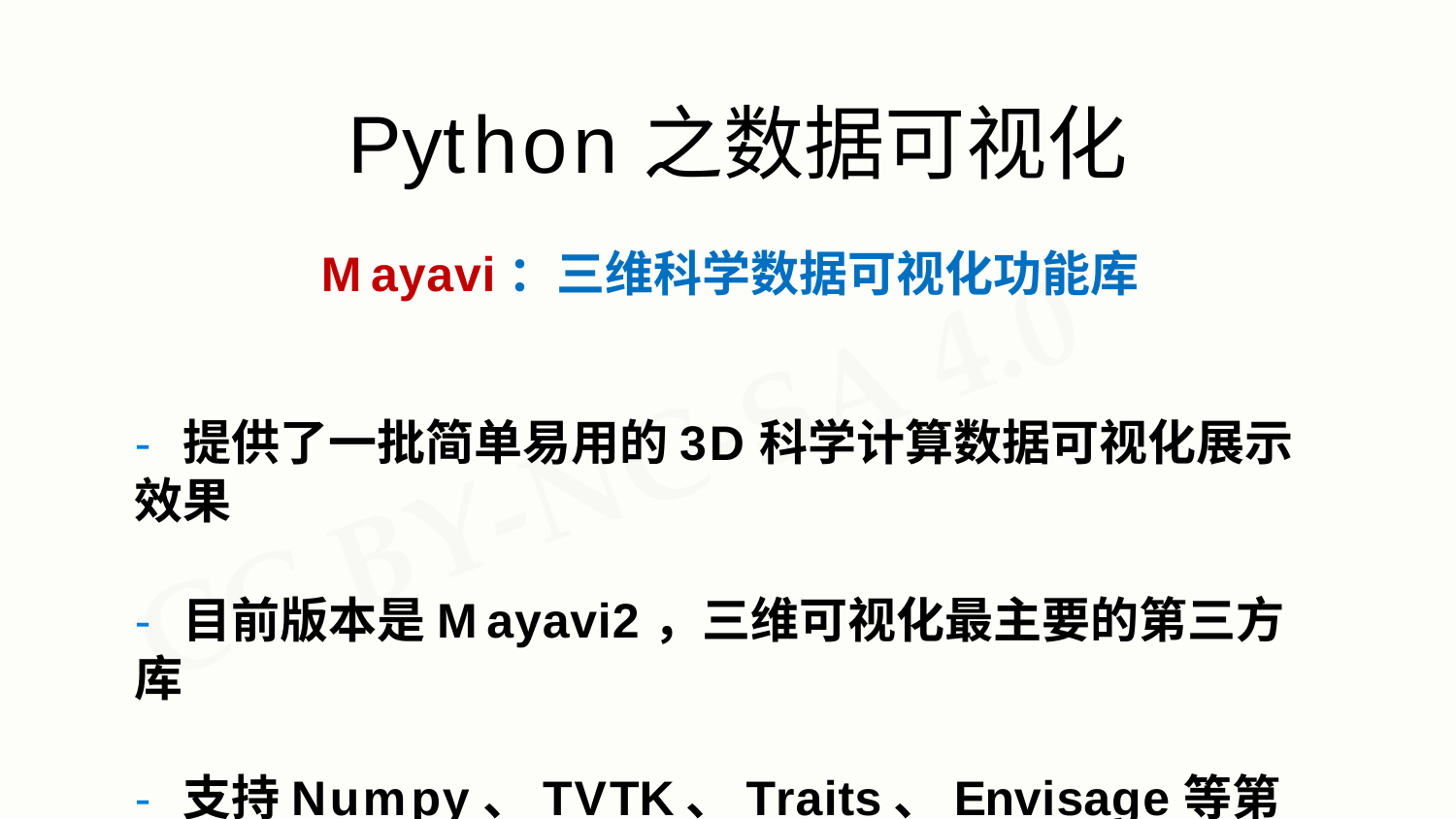

# Python之数据可视化
Mayavi：三维科学数据可视化功能库

- 提供了一批简单易用的3D科学计算数据可视化展示效果

- 目前版本是Mayavi2，三维可视化最主要的第三方库

- 支持Numpy、TVTK、Traits、Envisage等第三方库